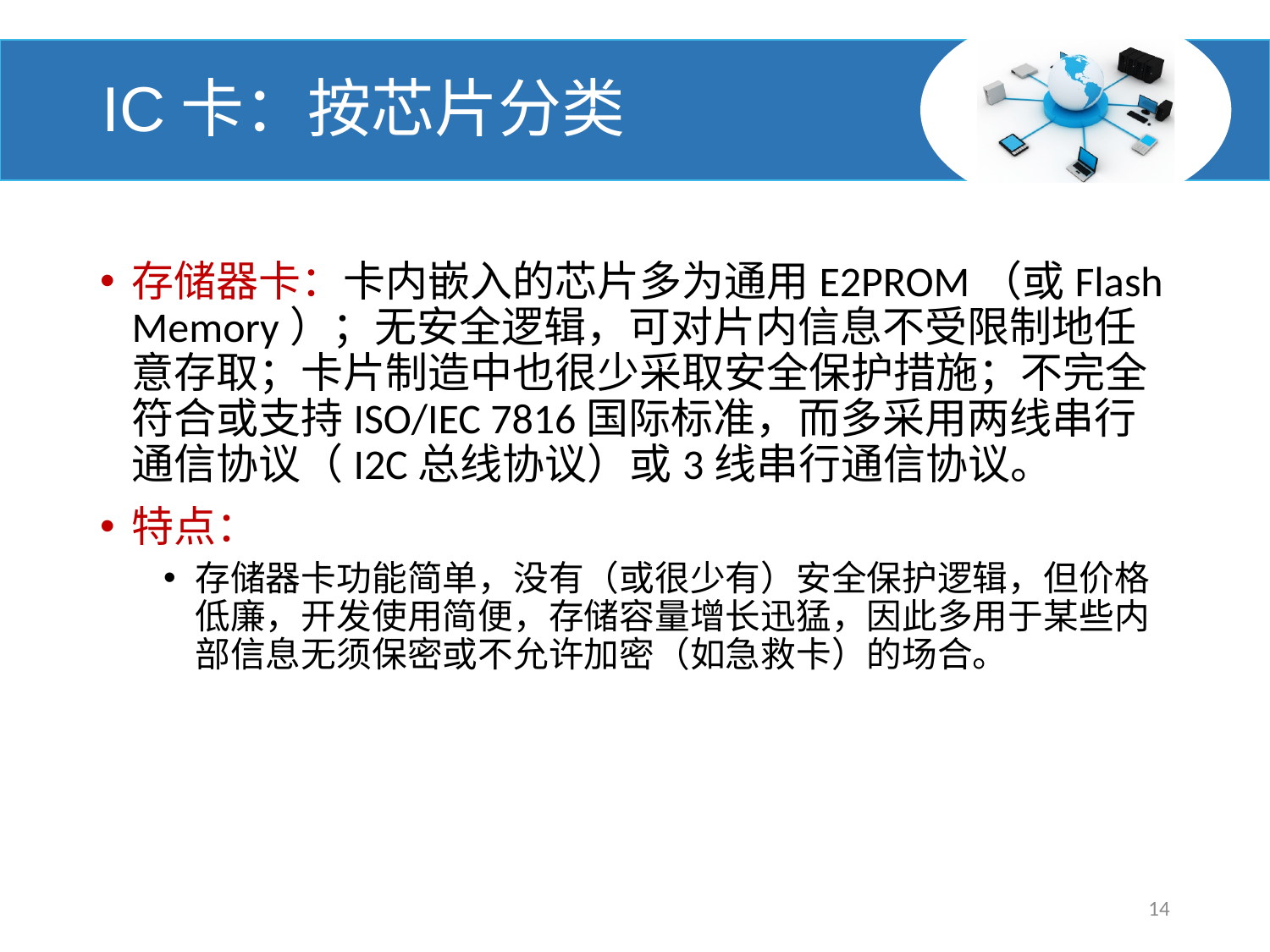

# IC卡：按芯片分类
存储器卡：卡内嵌入的芯片多为通用E2PROM（或Flash Memory）；无安全逻辑，可对片内信息不受限制地任意存取；卡片制造中也很少采取安全保护措施；不完全符合或支持ISO/IEC 7816国际标准，而多采用两线串行通信协议（I2C总线协议）或3线串行通信协议。
特点：
存储器卡功能简单，没有（或很少有）安全保护逻辑，但价格低廉，开发使用简便，存储容量增长迅猛，因此多用于某些内部信息无须保密或不允许加密（如急救卡）的场合。

14